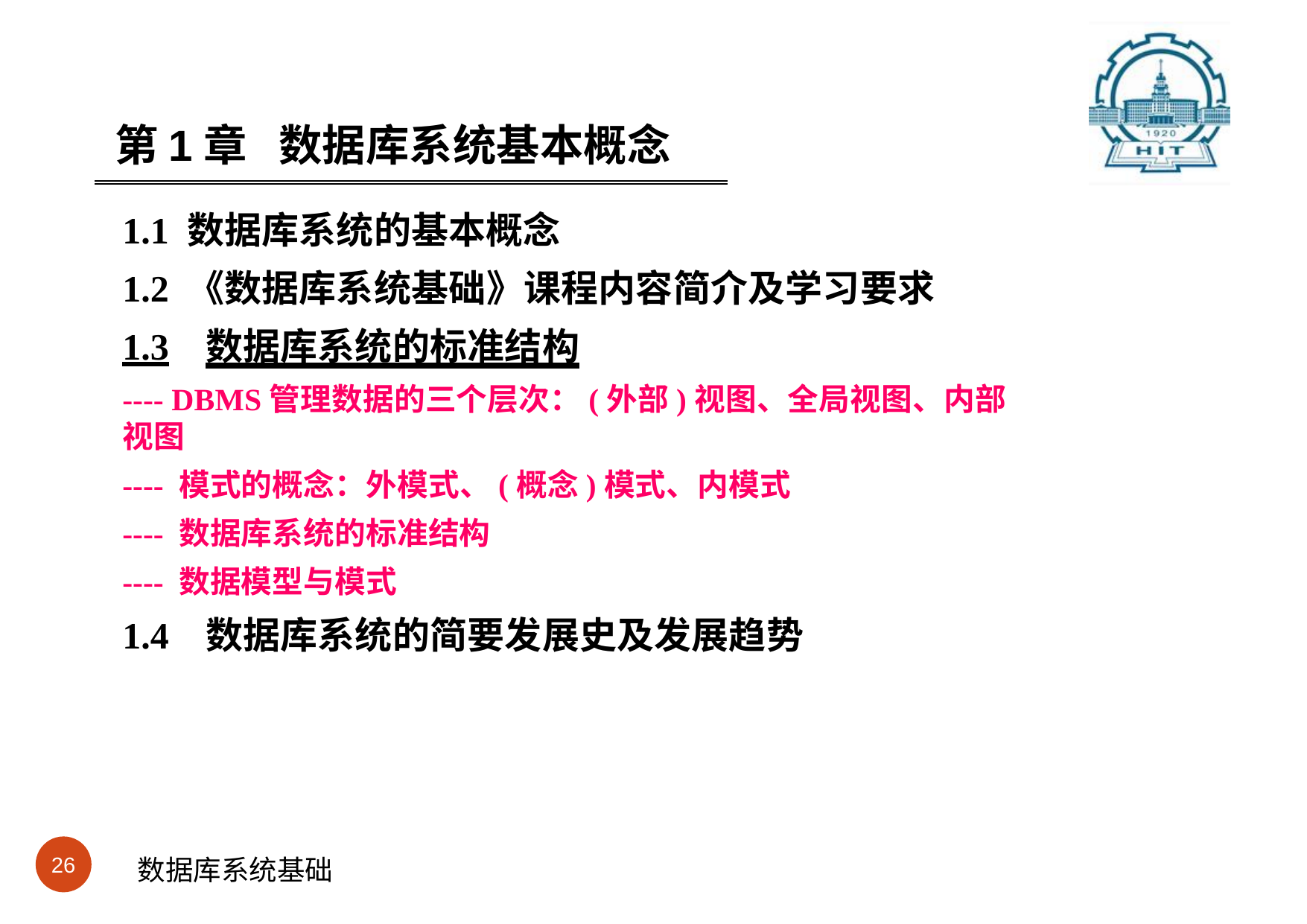

#

第1章	数据库系统基本概念
1.1 数据库系统的基本概念
1.2 《数据库系统基础》课程内容简介及学习要求
1.3	数据库系统的标准结构
---- DBMS管理数据的三个层次：(外部)视图、全局视图、内部视图
---- 模式的概念：外模式、(概念)模式、内模式
---- 数据库系统的标准结构
---- 数据模型与模式
1.4	数据库系统的简要发展史及发展趋势